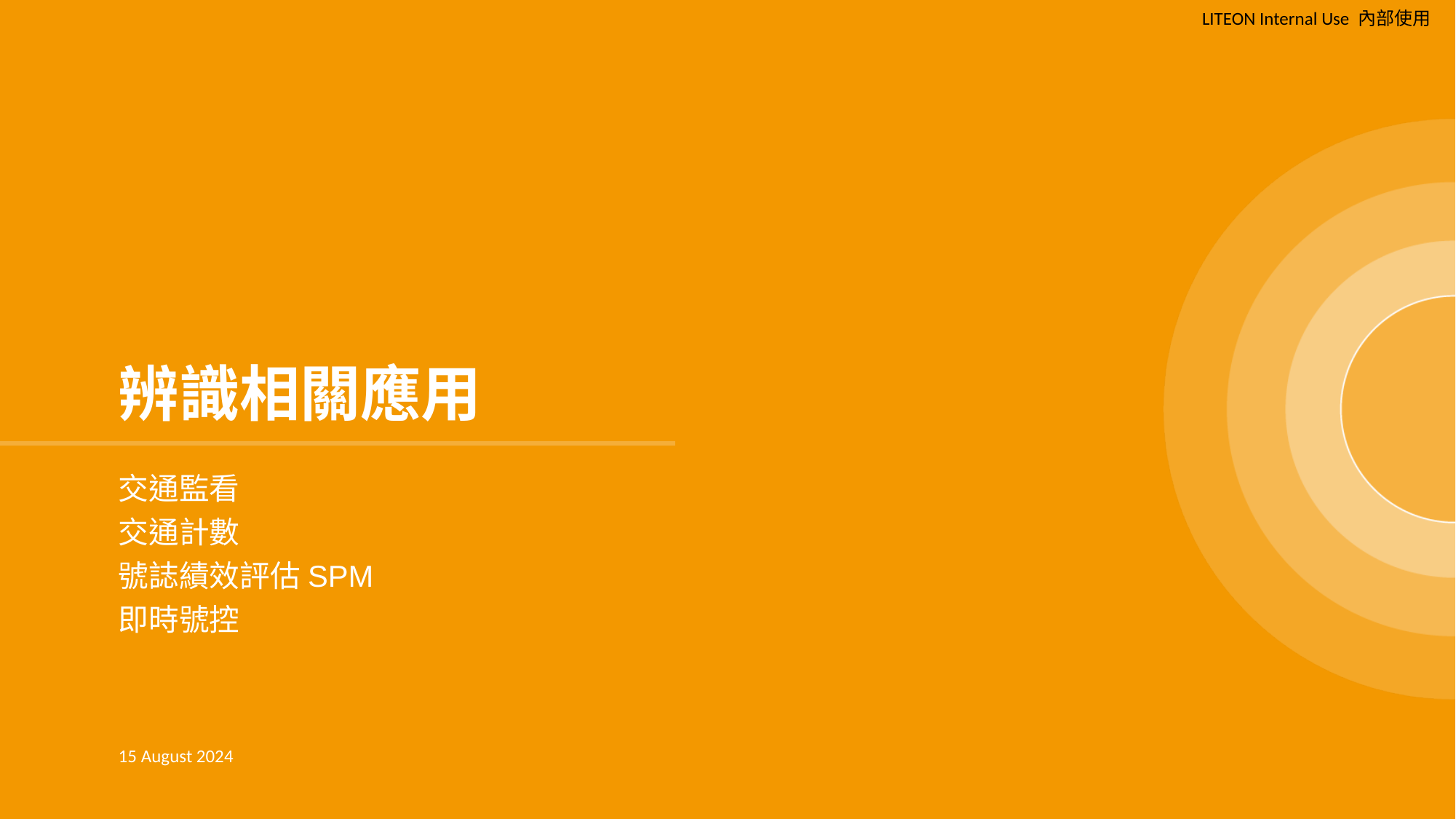

辨識相關應用
# 交通監看 交通計數 號誌績效評估SPM 即時號控
15 August 2024